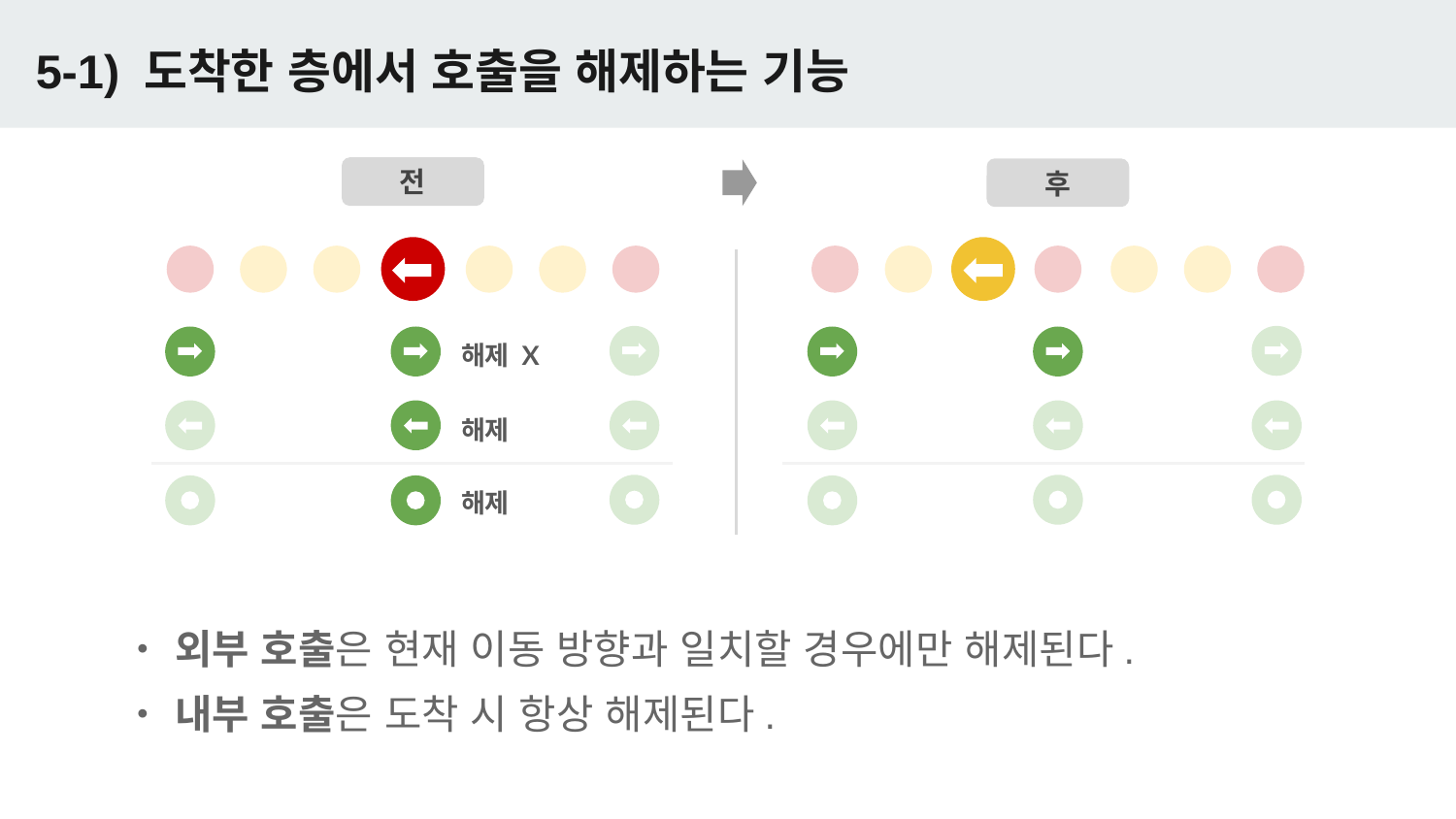

# 5-1) 도착한 층에서 호출을 해제하는 기능

전
후

해제 X

해제

해제

・ 외부 호출은 현재 이동 방향과 일치할 경우에만 해제된다.
・ 내부 호출은 도착 시 항상 해제된다.